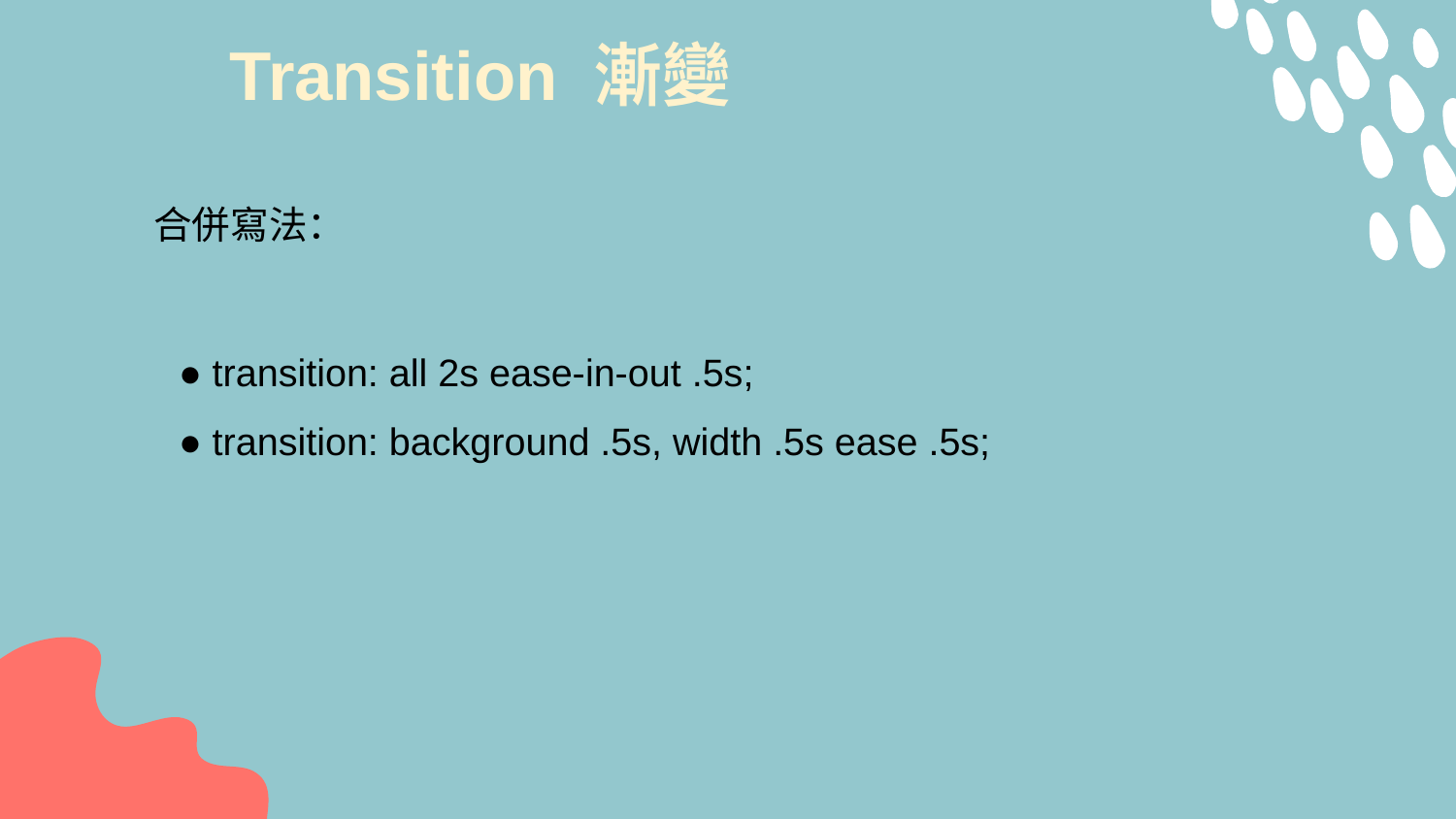

# Transition 漸變
合併寫法：
● transition: all 2s ease-in-out .5s;
● transition: background .5s, width .5s ease .5s;